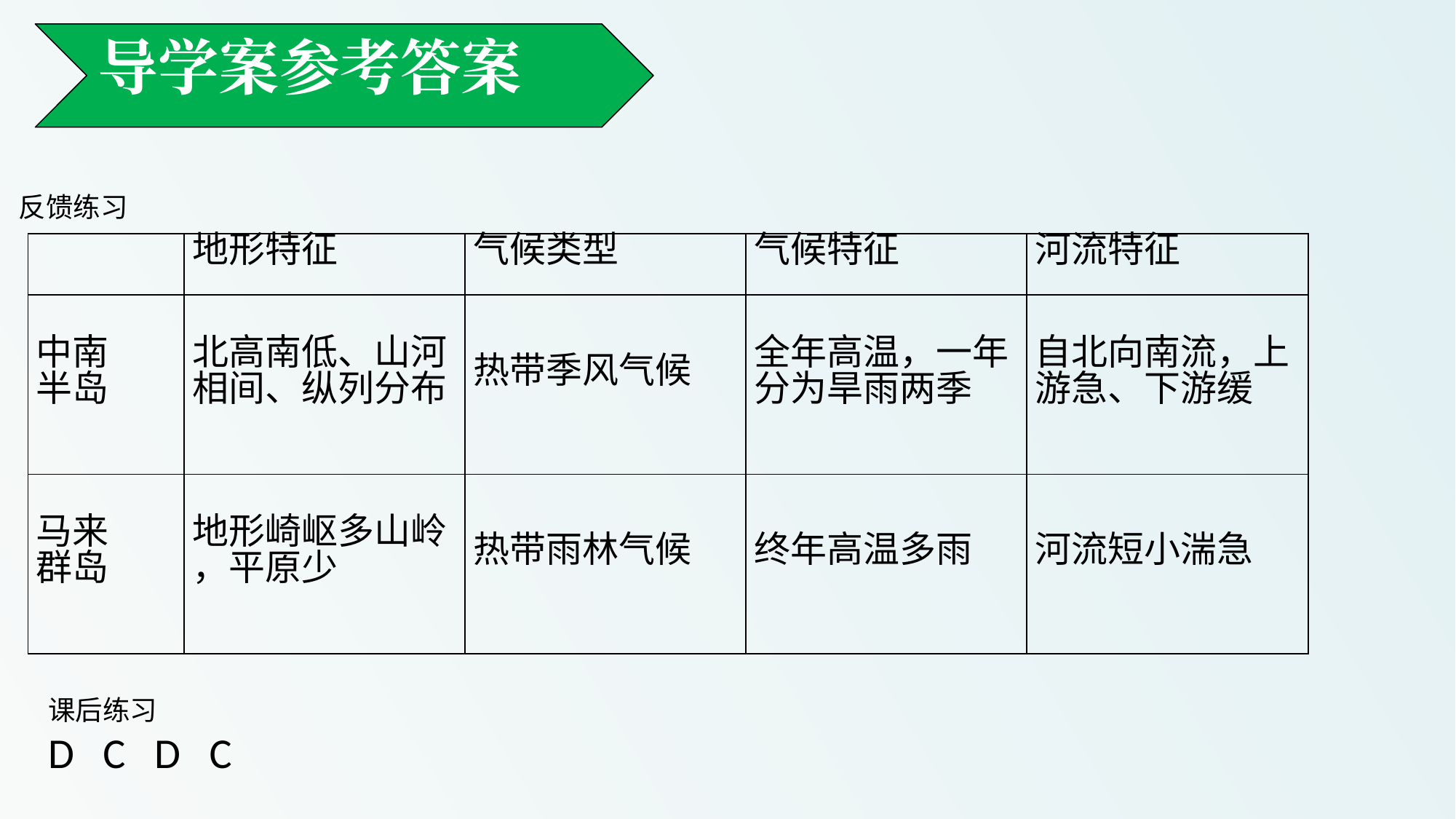

反馈练习
导学案参考答案
|  | 地形特征 | 气候类型 | 气候特征 | 河流特征 |
| --- | --- | --- | --- | --- |
| 中南 半岛 | 北高南低、山河 相间、纵列分布 | 热带季风气候 | 全年高温，一年 分为旱雨两季 | 自北向南流，上 游急、下游缓 |
| 马来 群岛 | 地形崎岖多山岭 ，平原少 | 热带雨林气候 | 终年高温多雨 | 河流短小湍急 |

课后练习
D   C   D   C